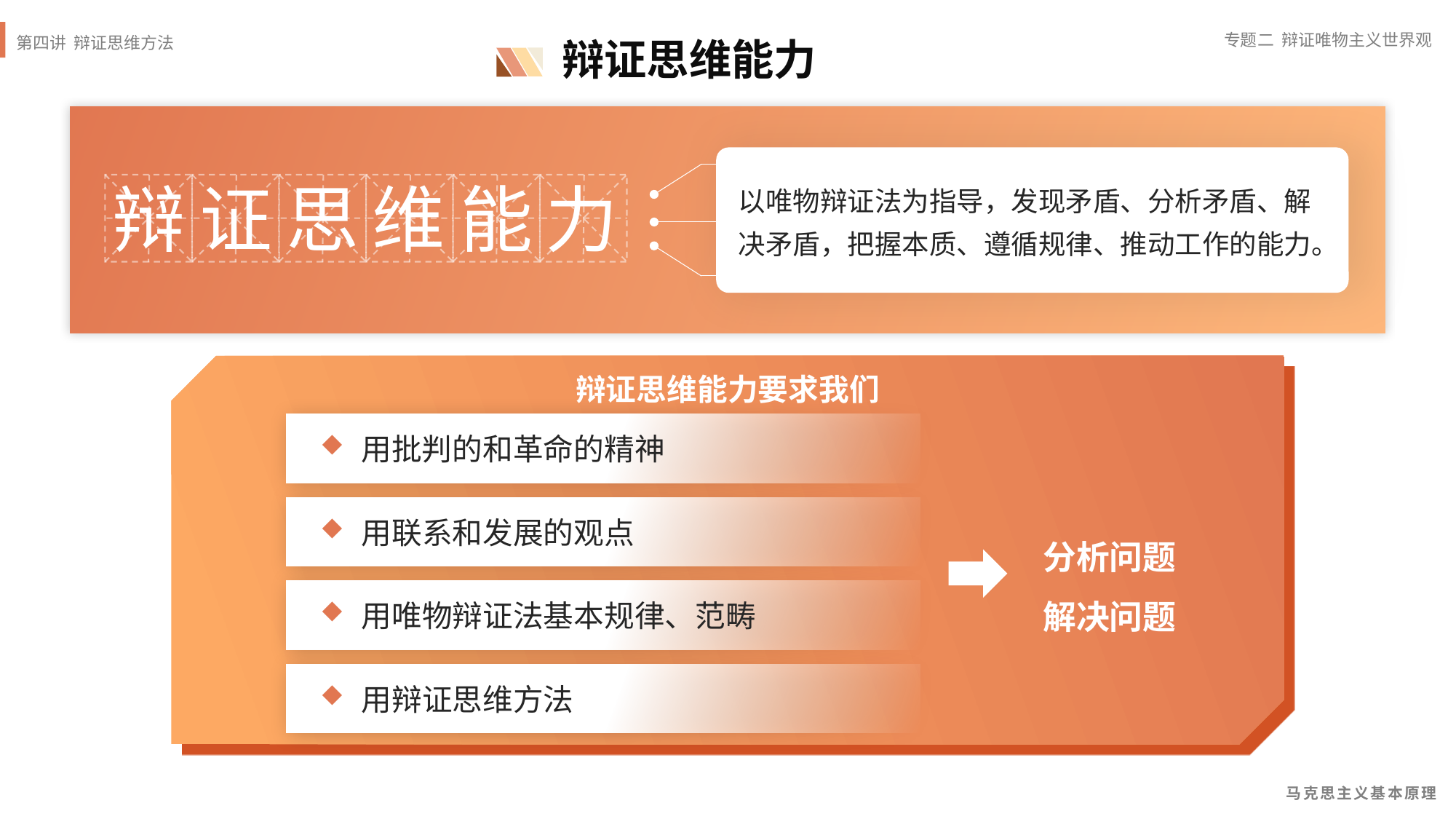

辩证思维能力

辩
证
思
维
能
力

以唯物辩证法为指导，发现矛盾、分析矛盾、解决矛盾，把握本质、遵循规律、推动工作的能力。

辩证思维能力要求我们
用批判的和革命的精神
用联系和发展的观点
用唯物辩证法基本规律、范畴
用辩证思维方法
分析问题
解决问题